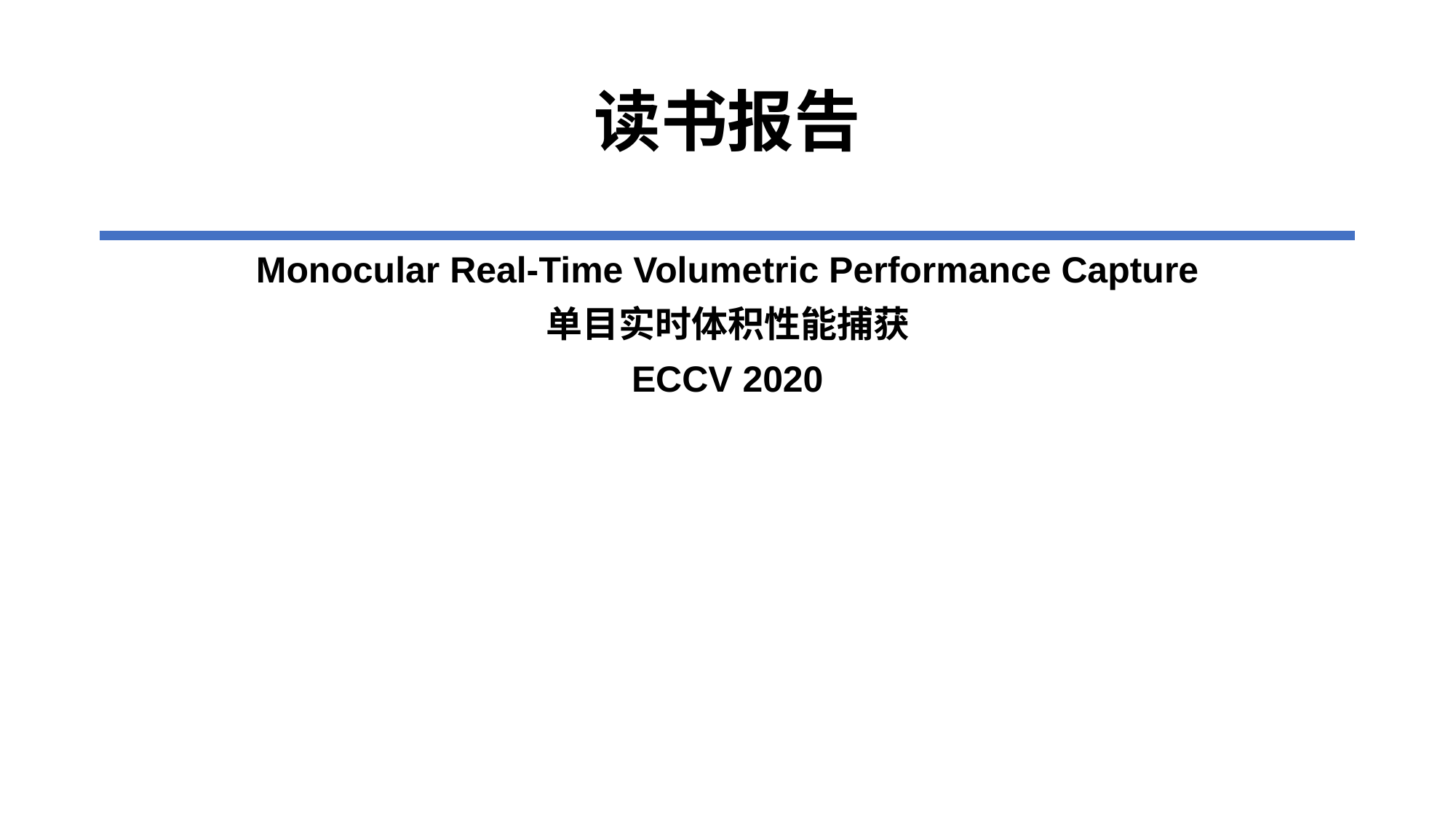

# 读书报告
Monocular Real-Time Volumetric Performance Capture
单目实时体积性能捕获
ECCV 2020